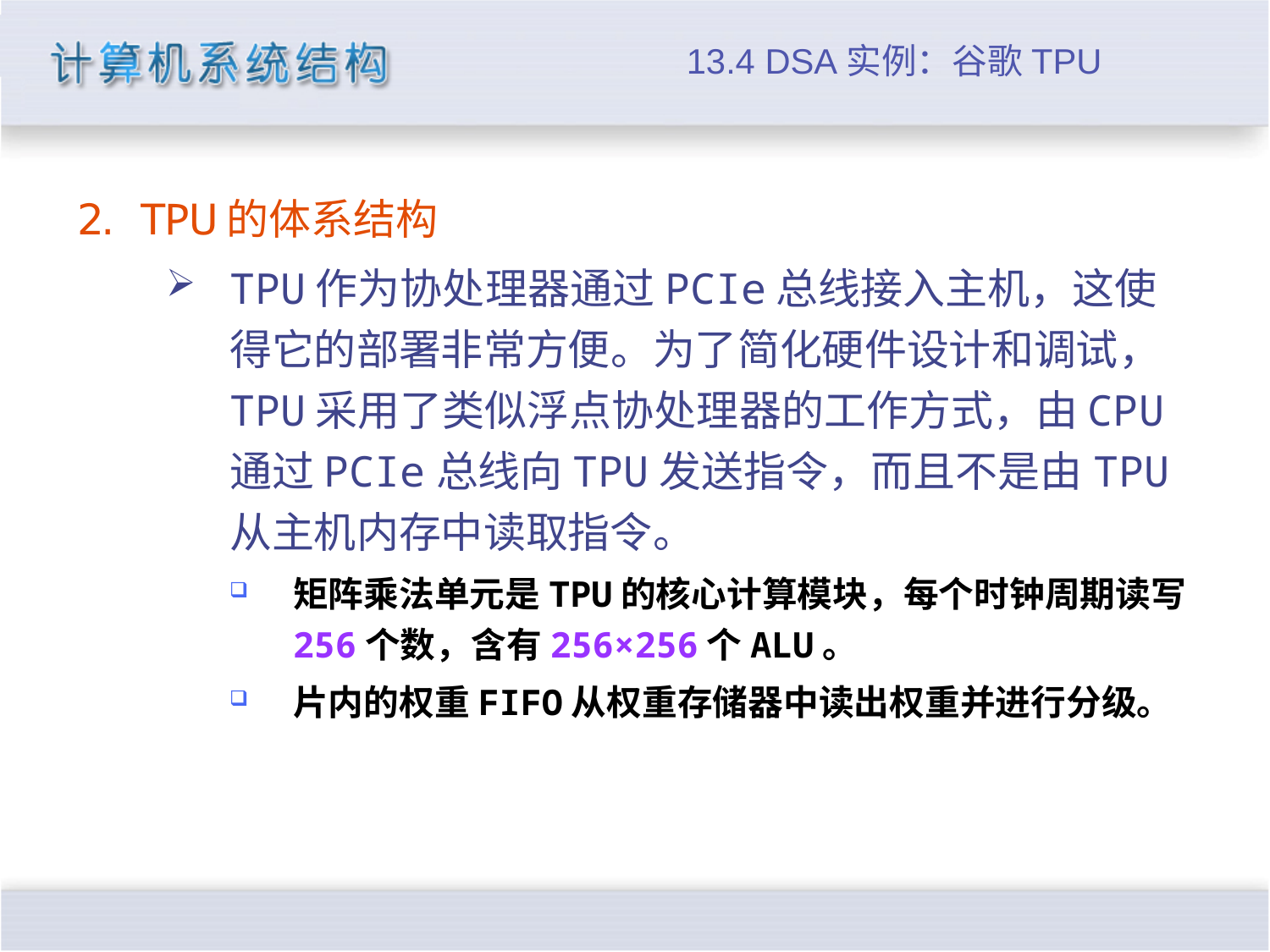

# 13.4 DSA实例：谷歌TPU
2.  TPU的体系结构
TPU作为协处理器通过PCIe总线接入主机，这使得它的部署非常方便。为了简化硬件设计和调试，TPU采用了类似浮点协处理器的工作方式，由CPU通过PCIe总线向TPU发送指令，而且不是由TPU从主机内存中读取指令。
矩阵乘法单元是TPU的核心计算模块，每个时钟周期读写256个数，含有256×256个ALU。
片内的权重FIFO从权重存储器中读出权重并进行分级。